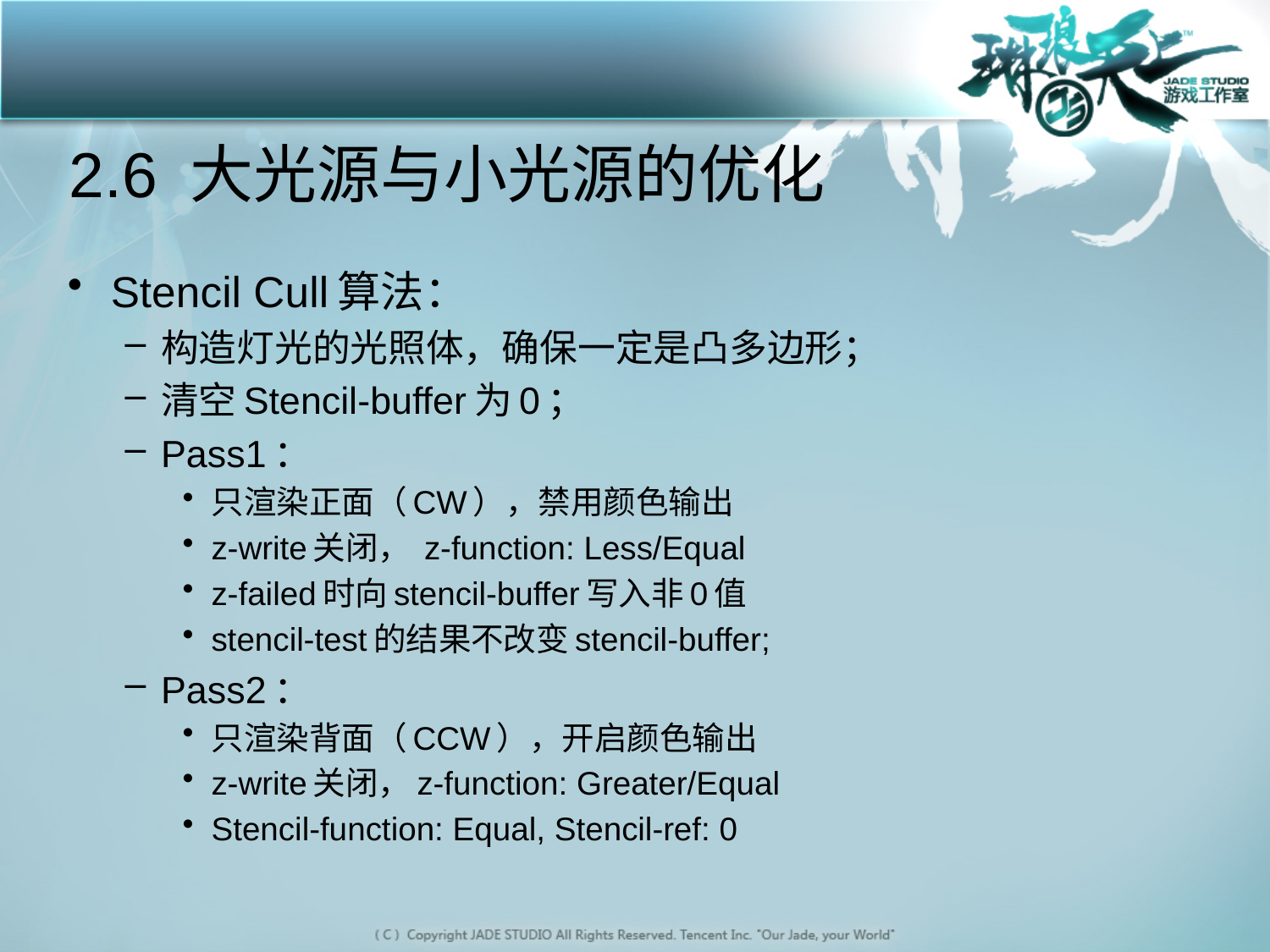

# 2.6 大光源与小光源的优化
Stencil Cull算法：
构造灯光的光照体，确保一定是凸多边形；
清空Stencil-buffer为0；
Pass1：
只渲染正面（CW），禁用颜色输出
z-write关闭， z-function: Less/Equal
z-failed时向stencil-buffer写入非0值
stencil-test的结果不改变stencil-buffer;
Pass2：
只渲染背面（CCW），开启颜色输出
z-write关闭，z-function: Greater/Equal
Stencil-function: Equal, Stencil-ref: 0